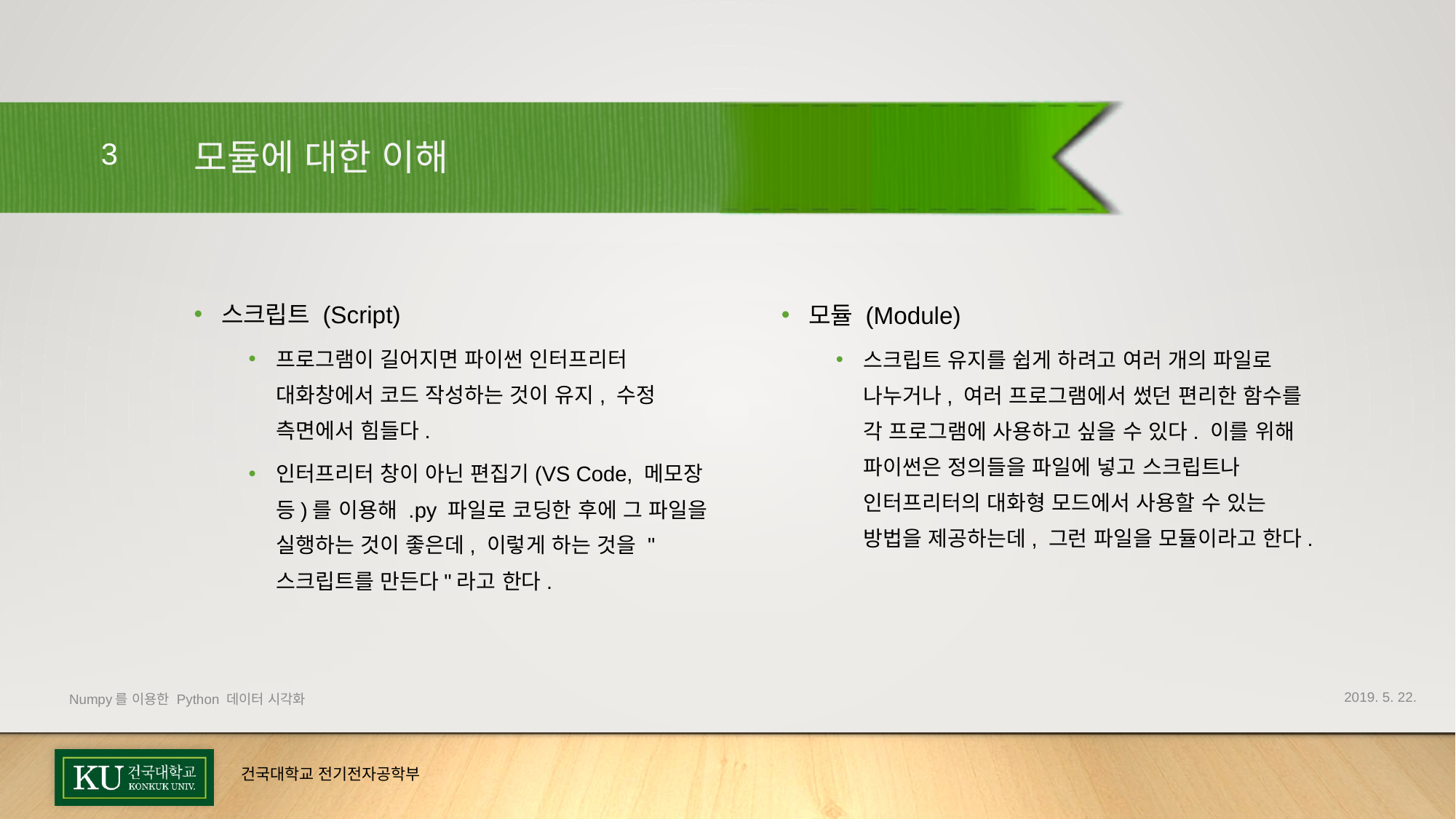

# 모듈에 대한 이해
3
스크립트 (Script)
프로그램이 길어지면 파이썬 인터프리터 대화창에서 코드 작성하는 것이 유지, 수정 측면에서 힘들다.
인터프리터 창이 아닌 편집기(VS Code, 메모장 등)를 이용해 .py 파일로 코딩한 후에 그 파일을 실행하는 것이 좋은데, 이렇게 하는 것을 "스크립트를 만든다"라고 한다.

모듈 (Module)
스크립트 유지를 쉽게 하려고 여러 개의 파일로 나누거나, 여러 프로그램에서 썼던 편리한 함수를 각 프로그램에 사용하고 싶을 수 있다. 이를 위해 파이썬은 정의들을 파일에 넣고 스크립트나 인터프리터의 대화형 모드에서 사용할 수 있는 방법을 제공하는데, 그런 파일을 모듈이라고 한다.
2019. 5. 22.
Numpy를 이용한 Python 데이터 시각화